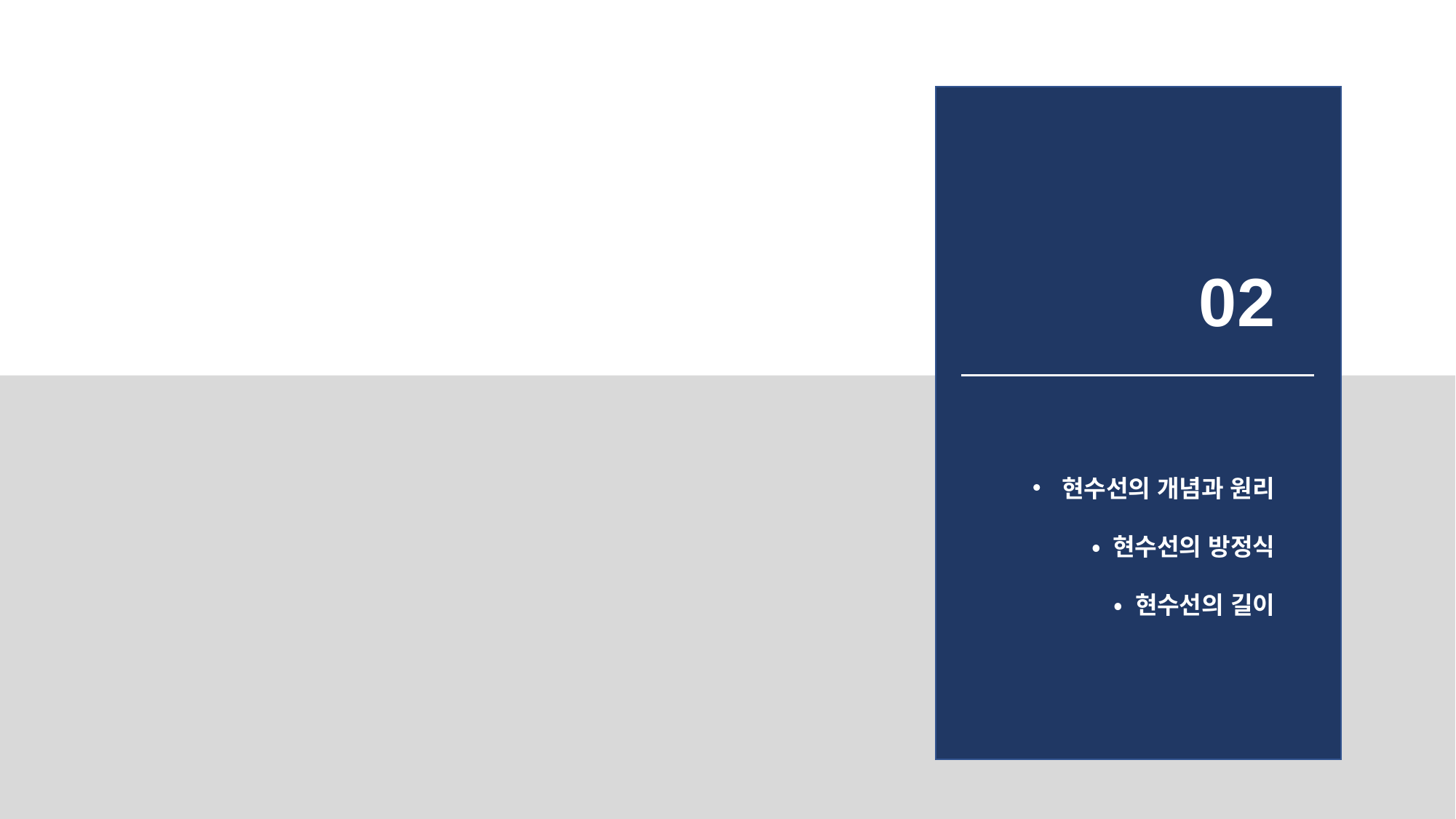

02

• 현수선의 개념과 원리

• 현수선의 방정식

• 현수선의 길이